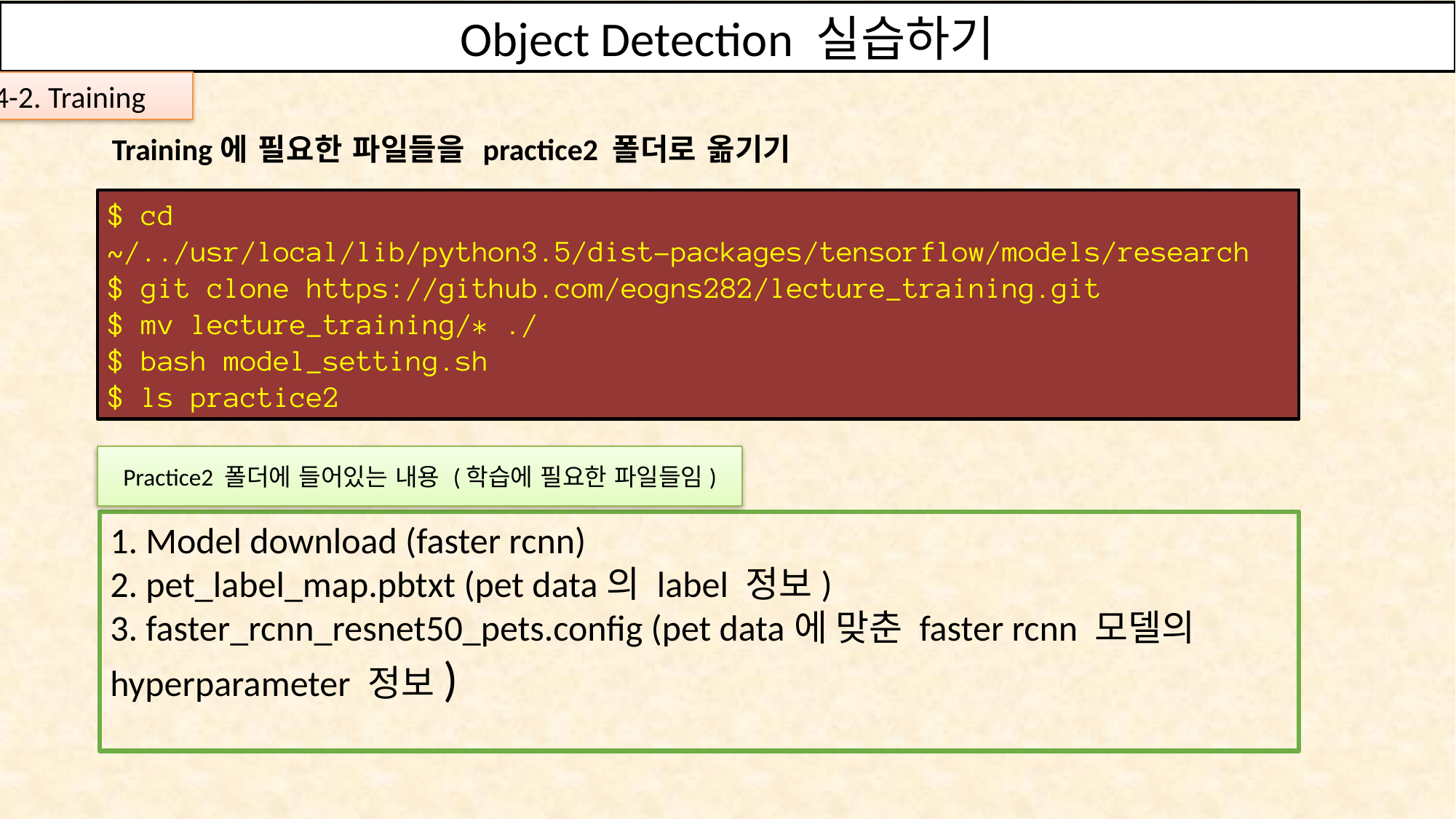

Object Detection 실습하기
OpenVINO의 Deep Learning Toolkit을 사용하여 S/W 구현하기
4-2. Training
 Training에 필요한 파일들을 practice2 폴더로 옮기기
$ cd ~/../usr/local/lib/python3.5/dist-packages/tensorflow/models/research
$ git clone https://github.com/eogns282/lecture_training.git
$ mv lecture_training/* ./
$ bash model_setting.sh
$ ls practice2
Practice2 폴더에 들어있는 내용 (학습에 필요한 파일들임)
1. Model download (faster rcnn)
2. pet_label_map.pbtxt (pet data의 label 정보)
3. faster_rcnn_resnet50_pets.config (pet data에 맞춘 faster rcnn 모델의 hyperparameter 정보)